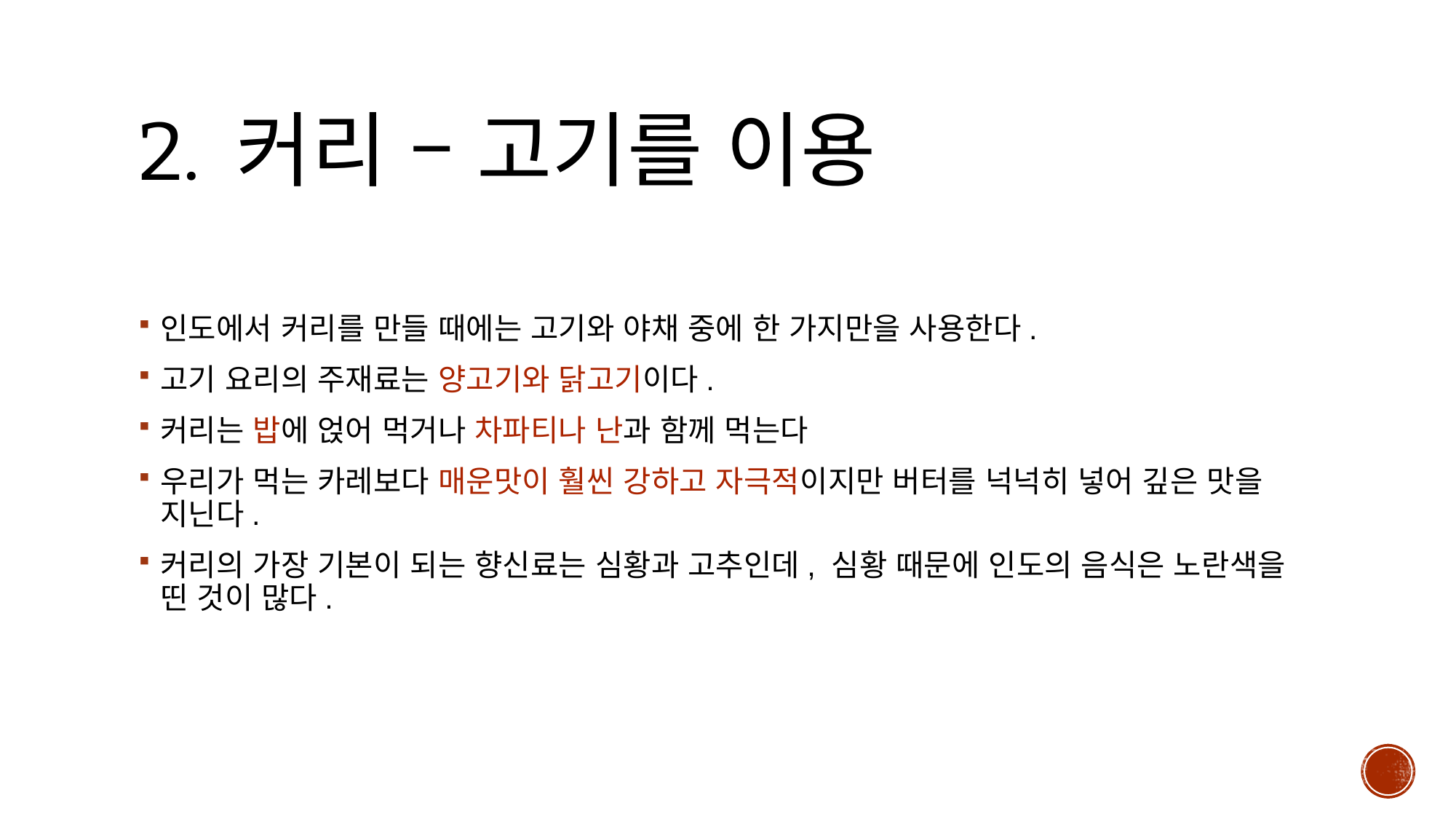

# 2. 커리 – 고기를 이용

인도에서 커리를 만들 때에는 고기와 야채 중에 한 가지만을 사용한다.
고기 요리의 주재료는 양고기와 닭고기이다.
커리는 밥에 얹어 먹거나 차파티나 난과 함께 먹는다
우리가 먹는 카레보다 매운맛이 훨씬 강하고 자극적이지만 버터를 넉넉히 넣어 깊은 맛을 지닌다.
커리의 가장 기본이 되는 향신료는 심황과 고추인데, 심황 때문에 인도의 음식은 노란색을 띤 것이 많다.